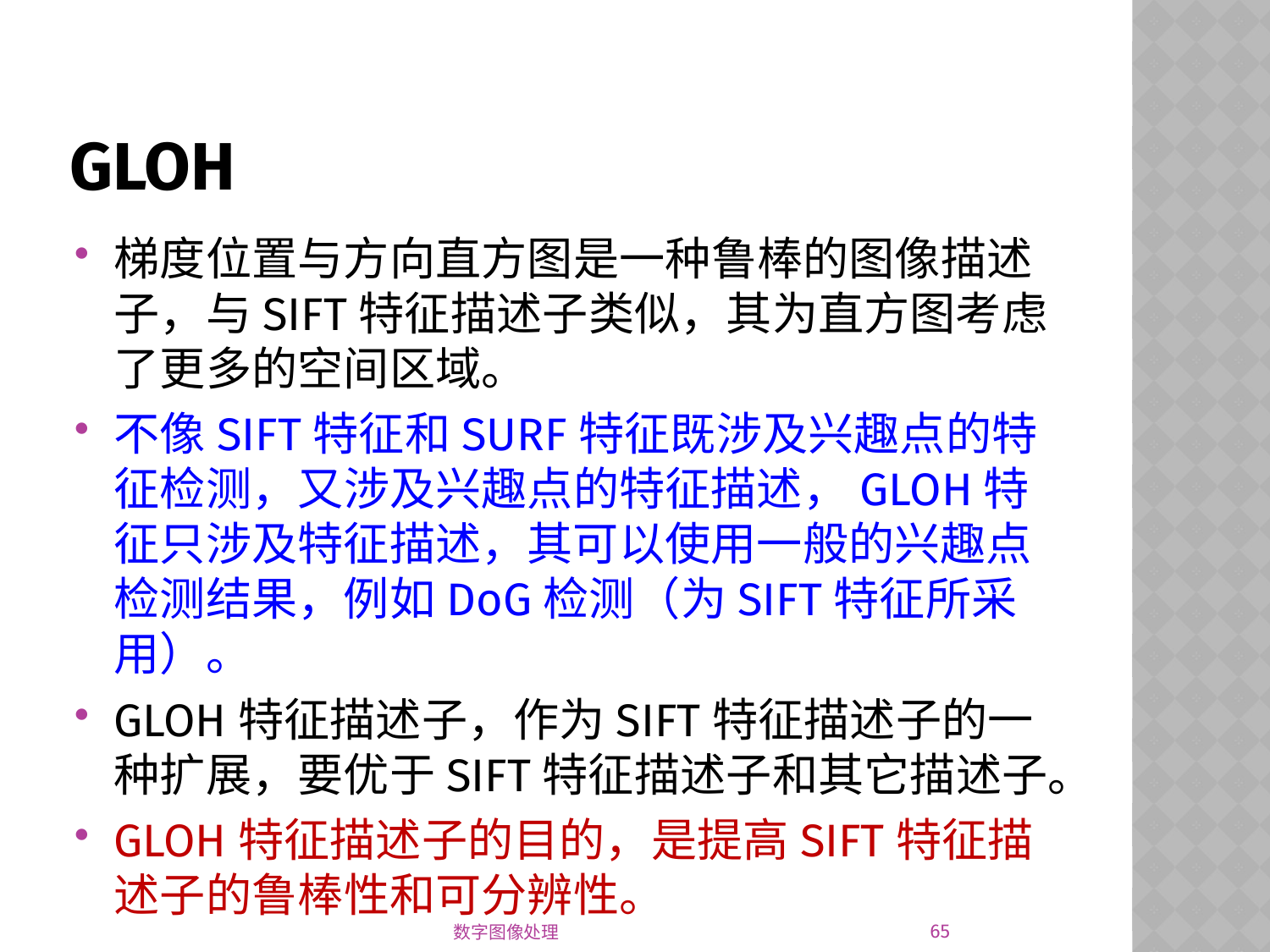

# GLOH
梯度位置与方向直方图是一种鲁棒的图像描述子，与SIFT特征描述子类似，其为直方图考虑了更多的空间区域。
不像SIFT特征和SURF特征既涉及兴趣点的特征检测，又涉及兴趣点的特征描述，GLOH特征只涉及特征描述，其可以使用一般的兴趣点检测结果，例如DoG检测（为SIFT特征所采用）。
GLOH特征描述子，作为SIFT特征描述子的一种扩展，要优于SIFT特征描述子和其它描述子。
GLOH特征描述子的目的，是提高SIFT特征描述子的鲁棒性和可分辨性。
65
数字图像处理